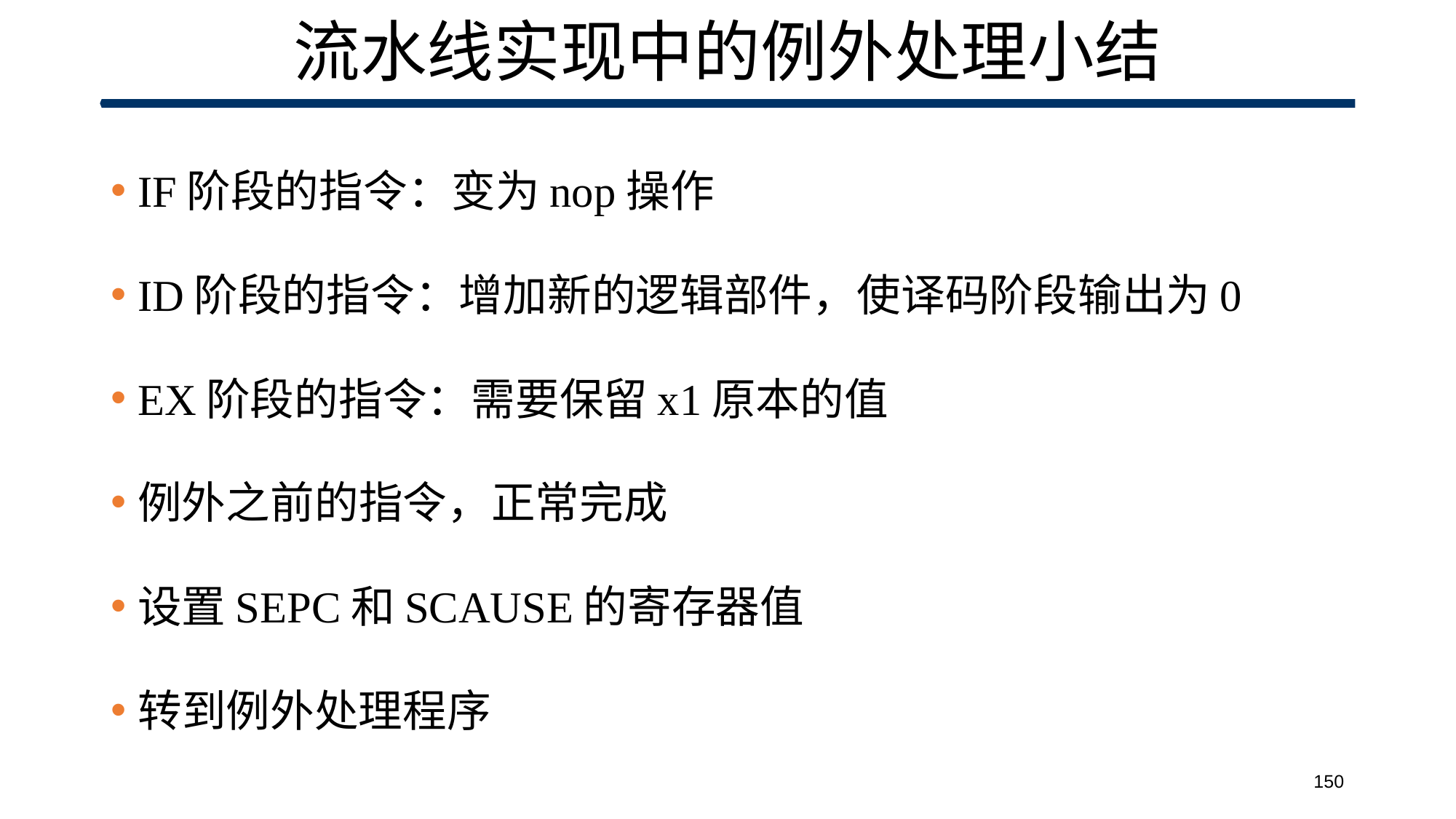

# 流水线实现中的例外处理小结
IF阶段的指令：变为nop操作
ID阶段的指令：增加新的逻辑部件，使译码阶段输出为0
EX阶段的指令：需要保留x1原本的值
例外之前的指令，正常完成
设置SEPC和SCAUSE的寄存器值
转到例外处理程序
150